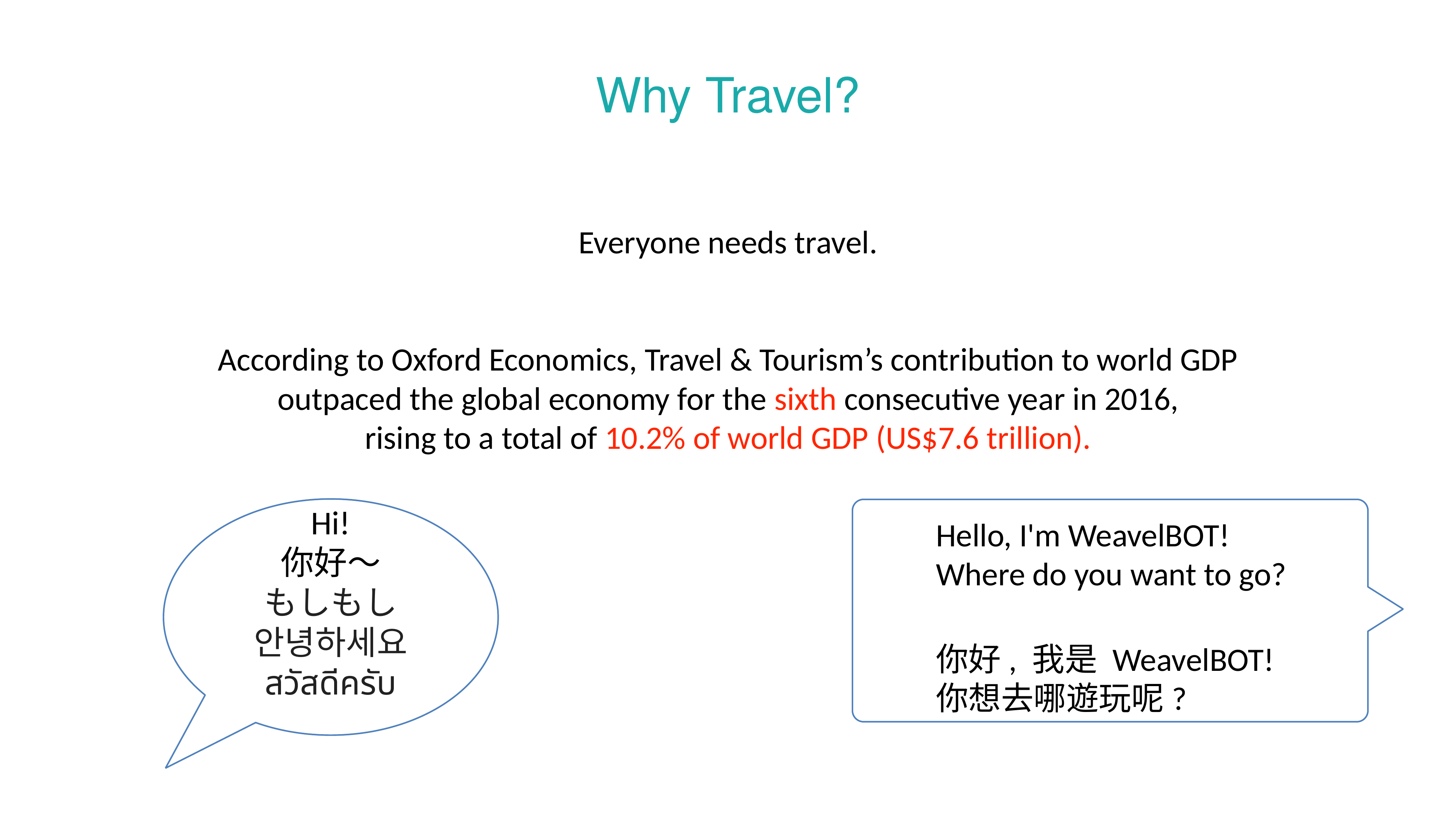

Why Travel?
Everyone needs travel.

According to Oxford Economics, Travel & Tourism’s contribution to world GDP
 outpaced the global economy for the sixth consecutive year in 2016,
rising to a total of 10.2% of world GDP (US$7.6 trillion).
Hi!
你好～
もしもし
안녕하세요
สวัสดีครับ

Hello, I'm WeavelBOT!Where do you want to go?
你好, 我是 WeavelBOT!
你想去哪遊玩呢?